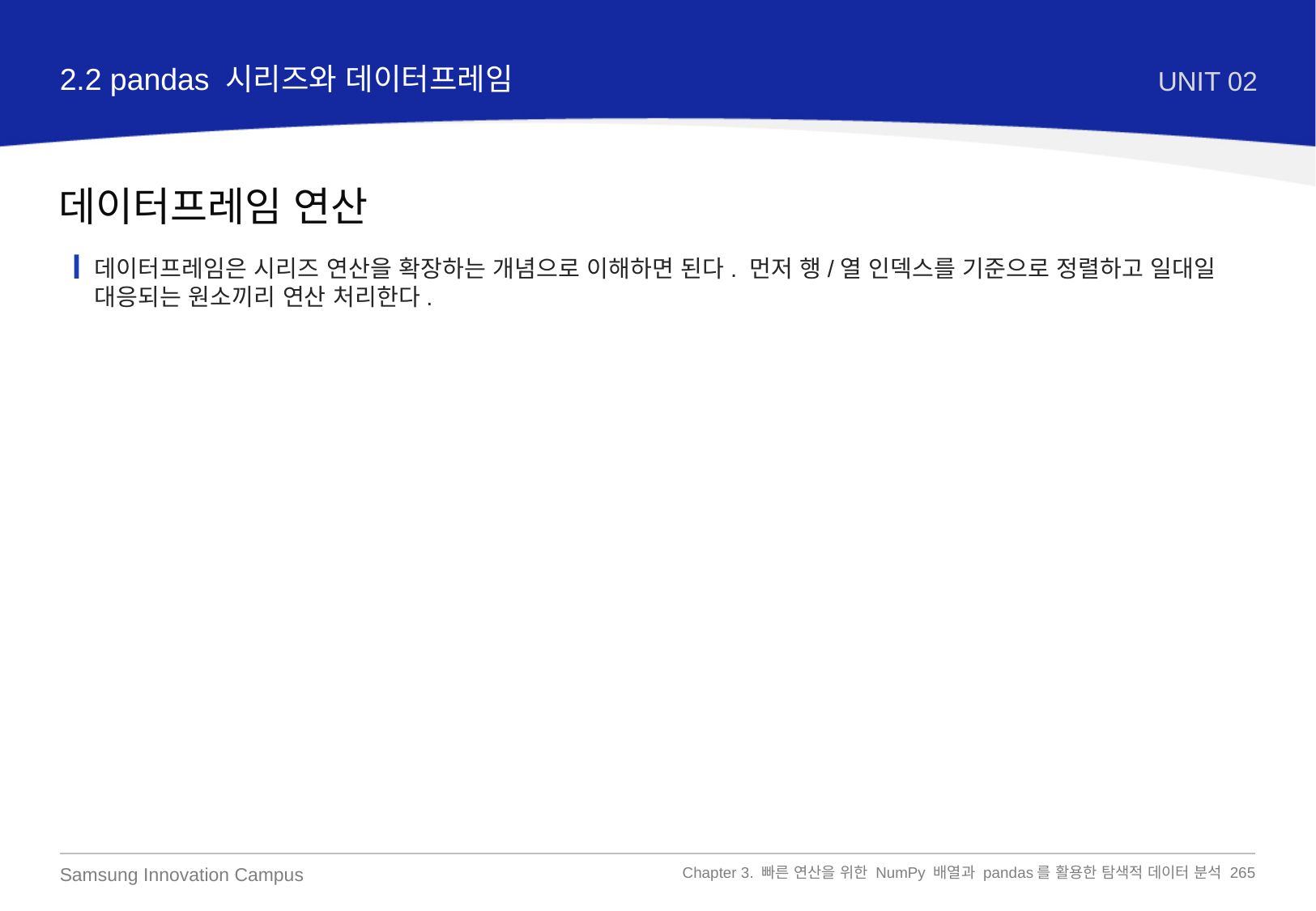

2.2 pandas 시리즈와 데이터프레임
UNIT 02
데이터프레임 연산
데이터프레임은 시리즈 연산을 확장하는 개념으로 이해하면 된다. 먼저 행/열 인덱스를 기준으로 정렬하고 일대일 대응되는 원소끼리 연산 처리한다.